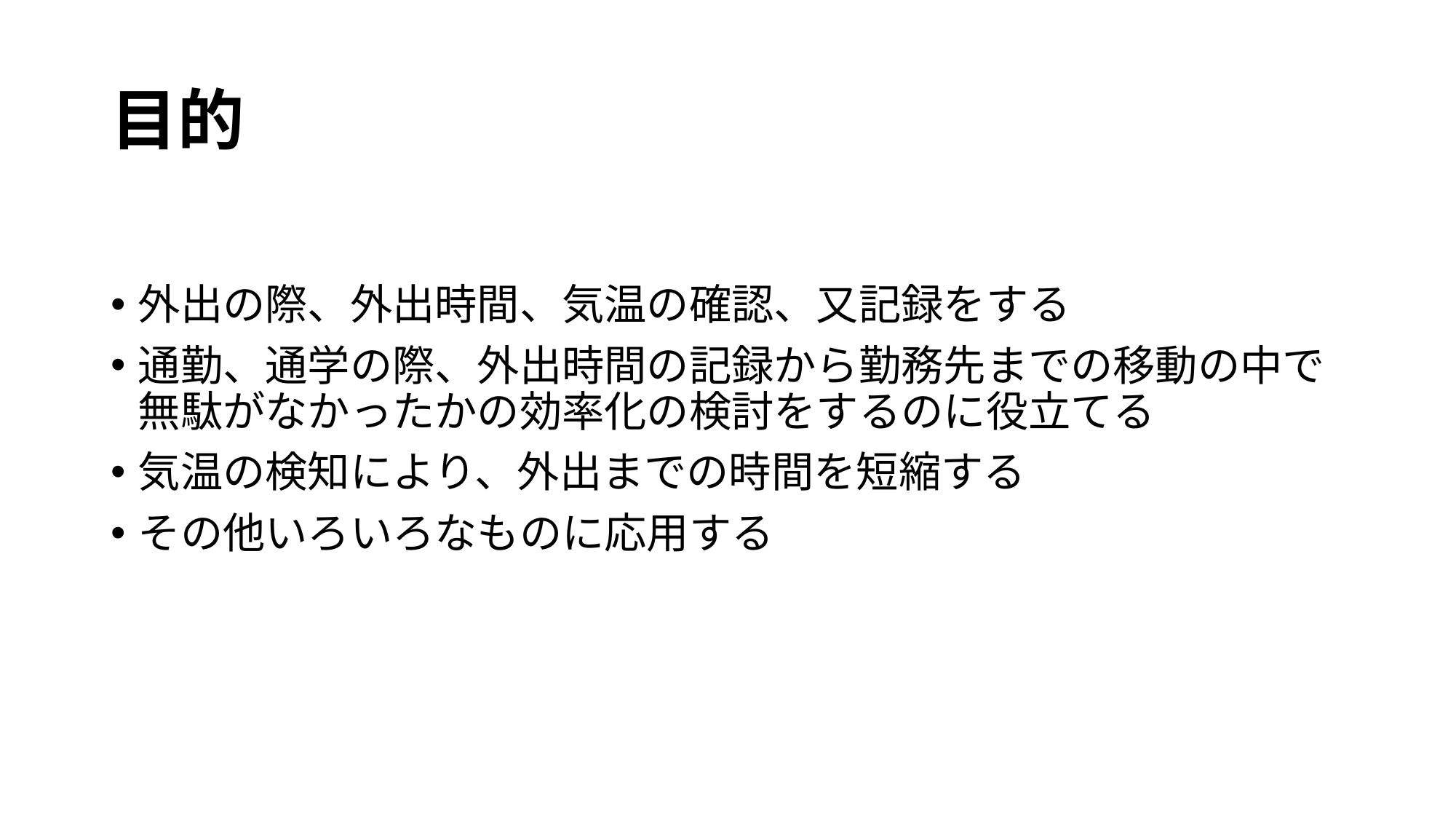

# 目的
外出の際、外出時間、気温の確認、又記録をする
通勤、通学の際、外出時間の記録から勤務先までの移動の中で無駄がなかったかの効率化の検討をするのに役立てる
気温の検知により、外出までの時間を短縮する
その他いろいろなものに応用する